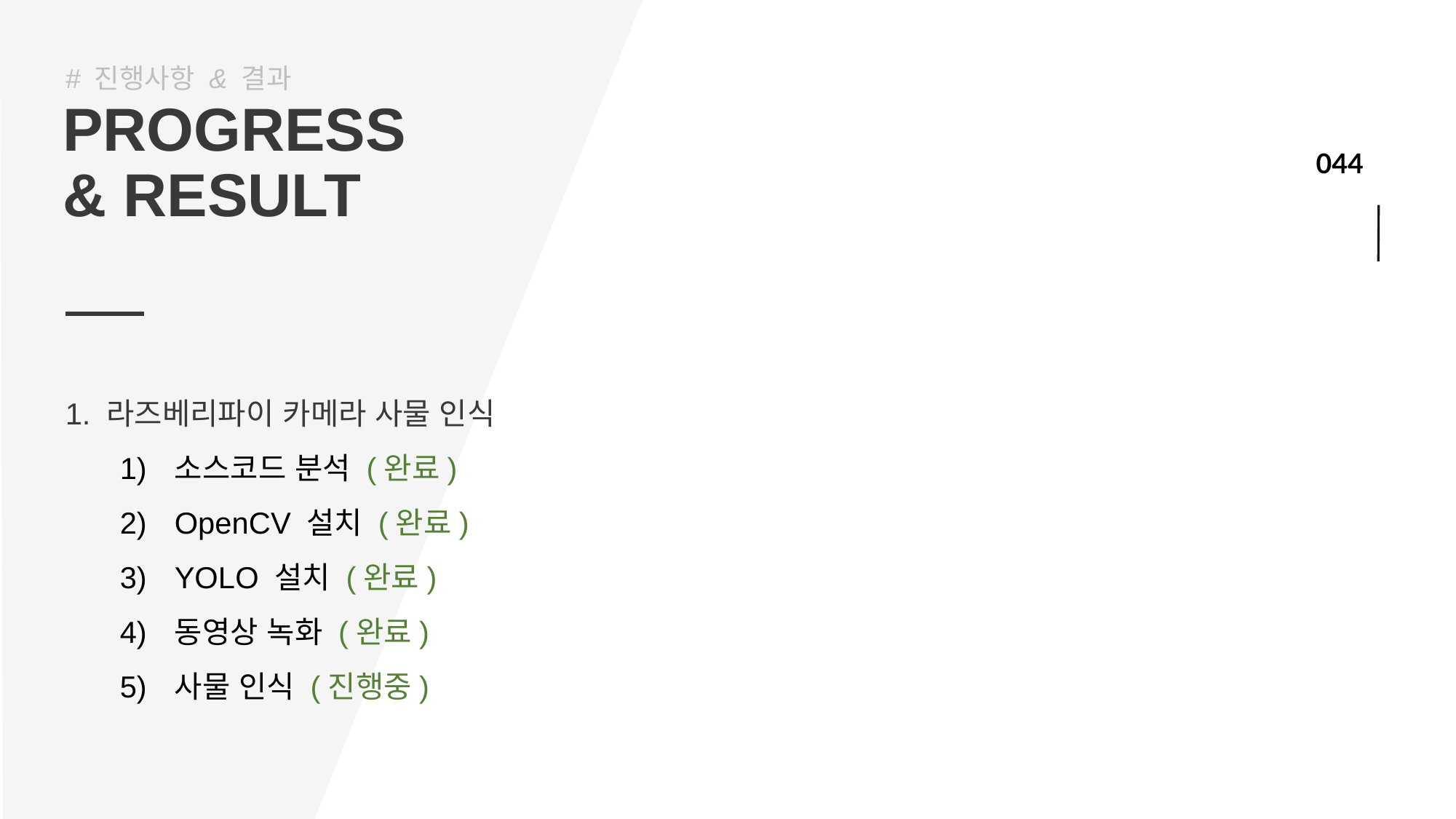

# 진행사항 & 결과
PROGRESS
& RESULT
라즈베리파이 카메라 사물 인식
소스코드 분석 (완료)
OpenCV 설치 (완료)
YOLO 설치 (완료)
동영상 녹화 (완료)
사물 인식 (진행중)